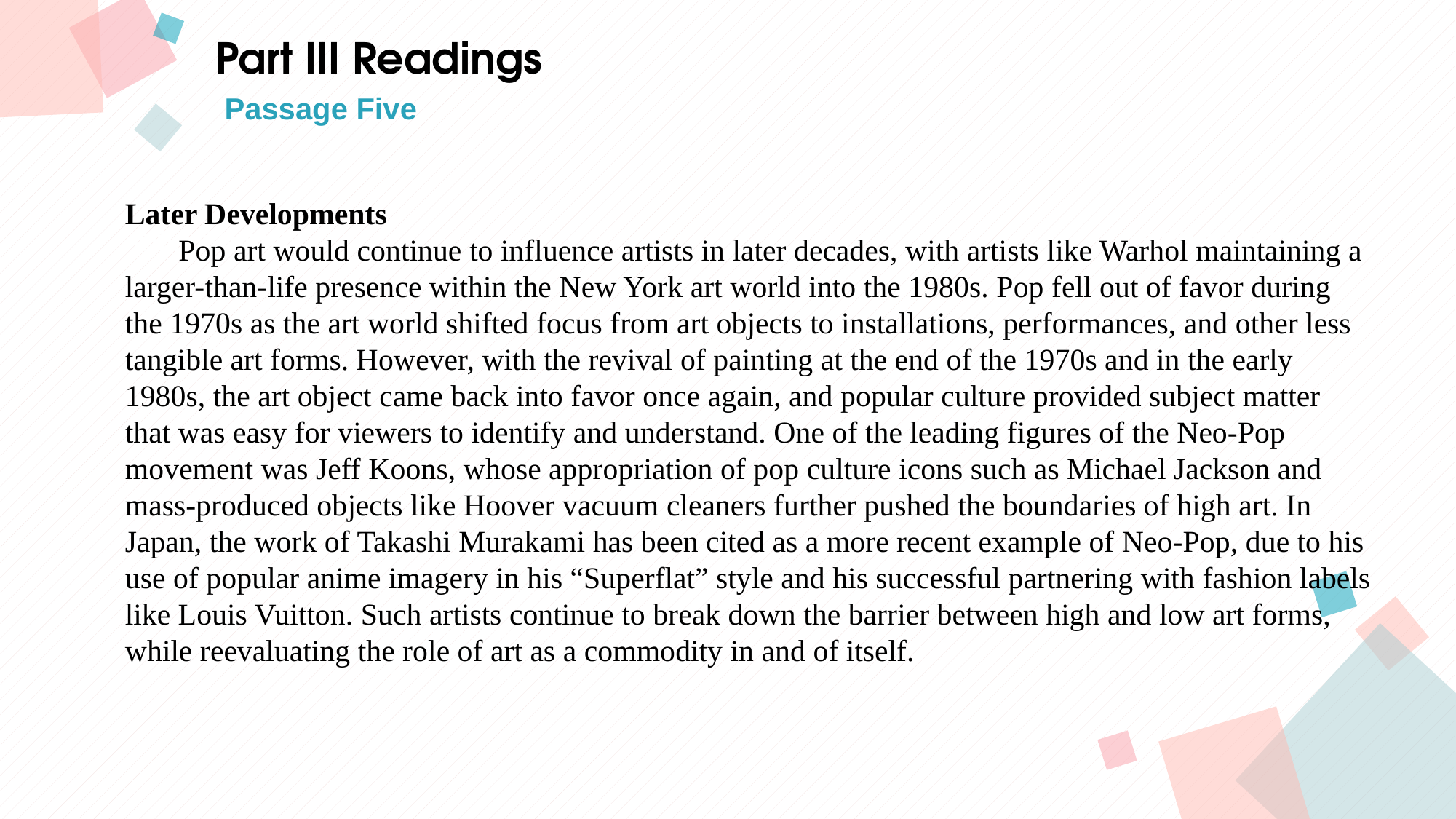

Part III Readings
Passage Five

Later Developments
       Pop art would continue to influence artists in later decades, with artists like Warhol maintaining a larger-than-life presence within the New York art world into the 1980s. Pop fell out of favor during the 1970s as the art world shifted focus from art objects to installations, performances, and other less tangible art forms. However, with the revival of painting at the end of the 1970s and in the early 1980s, the art object came back into favor once again, and popular culture provided subject matter that was easy for viewers to identify and understand. One of the leading figures of the Neo-Pop movement was Jeff Koons, whose appropriation of pop culture icons such as Michael Jackson and mass-produced objects like Hoover vacuum cleaners further pushed the boundaries of high art. In Japan, the work of Takashi Murakami has been cited as a more recent example of Neo-Pop, due to his use of popular anime imagery in his “Superflat” style and his successful partnering with fashion labels like Louis Vuitton. Such artists continue to break down the barrier between high and low art forms, while reevaluating the role of art as a commodity in and of itself.
点击此处添加标题
点击此处添加标题
标题数字等都可以通过点击和重新输入进行更改，顶部“开始”面板中可以对字体、字号、颜色等进行修改。建议正文8-14号字，1.3倍字间距。
标题数字等都可以通过点击和重新输入进行更改，顶部“开始”面板中可以对字体、字号、颜色等进行修改。建议正文8-14号字，1.3倍字间距。
标题数字等都可以通过点击和重新输入进行更改，顶部“开始”面板中可以对字体、字号、颜色等进行修改。建议正文8-14号字，1.3倍字间距。
点击此处添加标题
标题数字等都可以通过点击和重新输入进行更改，顶部“开始”面板中可以对字体、字号、颜色等进行修改。建议正文8-14号字，1.3倍字间距。